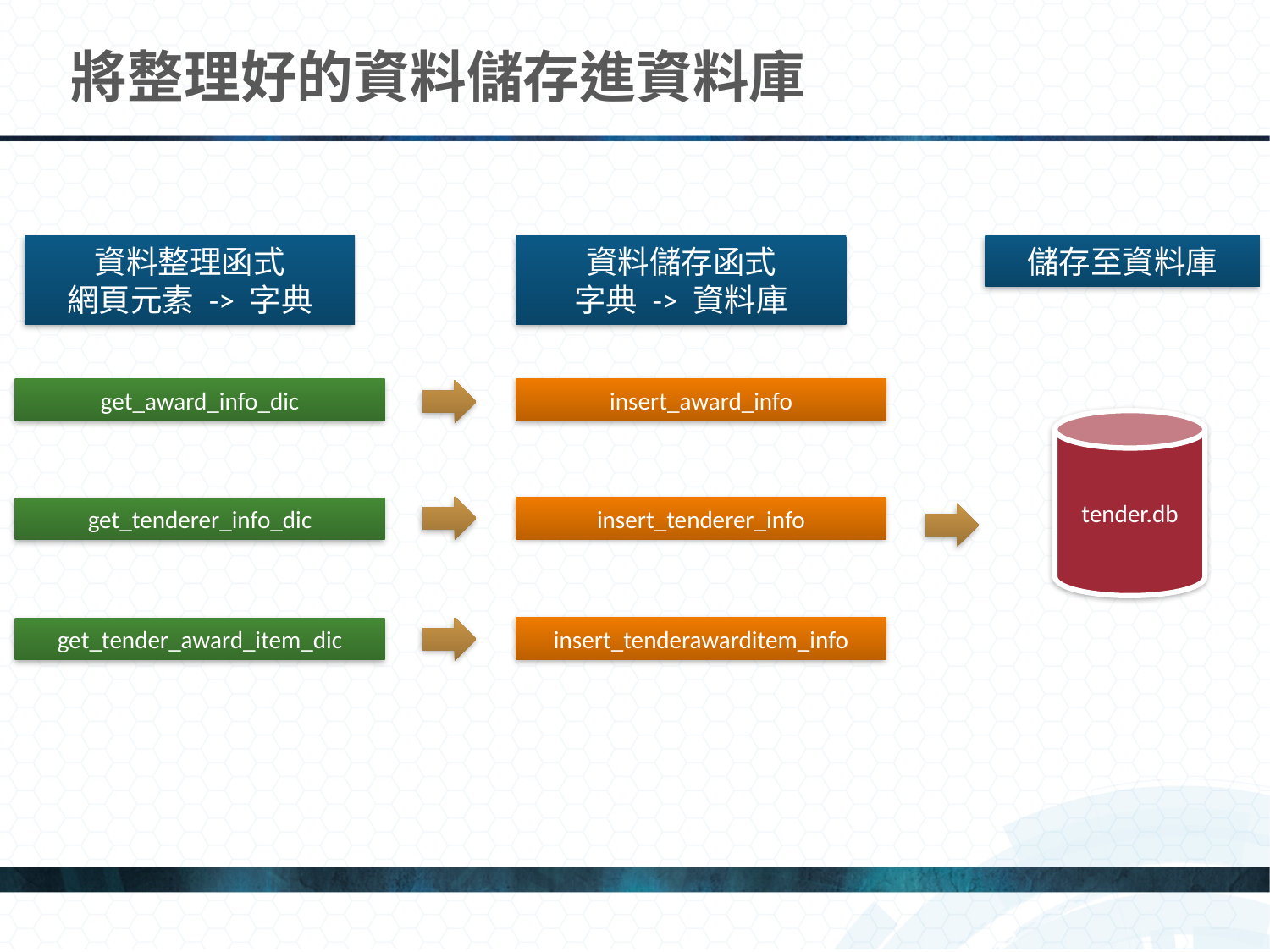

# 將整理好的資料儲存進資料庫
資料儲存函式
字典 -> 資料庫
資料整理函式
網頁元素 -> 字典
儲存至資料庫
insert_award_info
get_award_info_dic

tender.db

insert_tenderer_info
get_tenderer_info_dic

insert_tenderawarditem_info
get_tender_award_item_dic